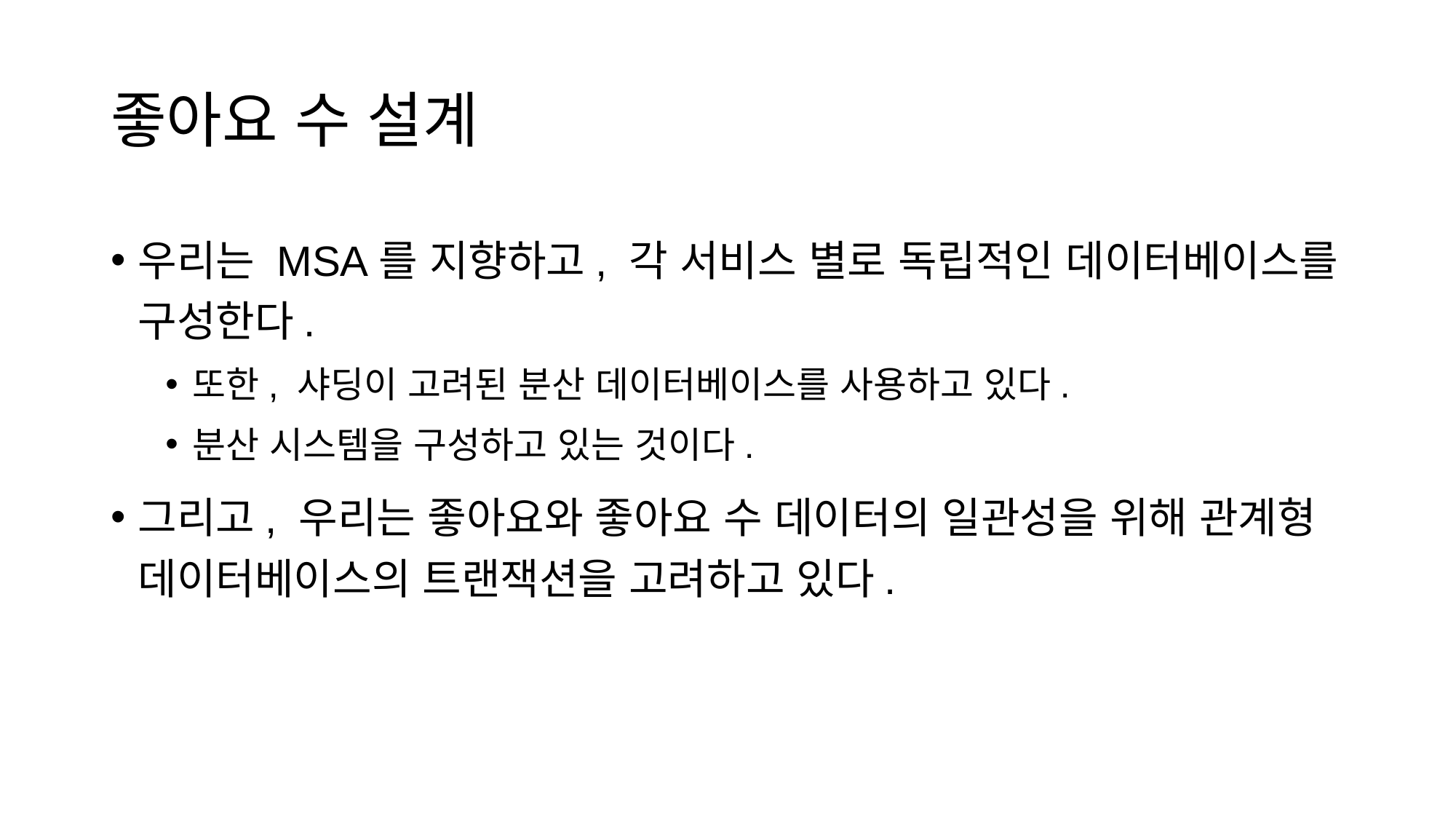

# 좋아요 수 설계
우리는 MSA를 지향하고, 각 서비스 별로 독립적인 데이터베이스를 구성한다.
또한, 샤딩이 고려된 분산 데이터베이스를 사용하고 있다.
분산 시스템을 구성하고 있는 것이다.
그리고, 우리는 좋아요와 좋아요 수 데이터의 일관성을 위해 관계형 데이터베이스의 트랜잭션을 고려하고 있다.